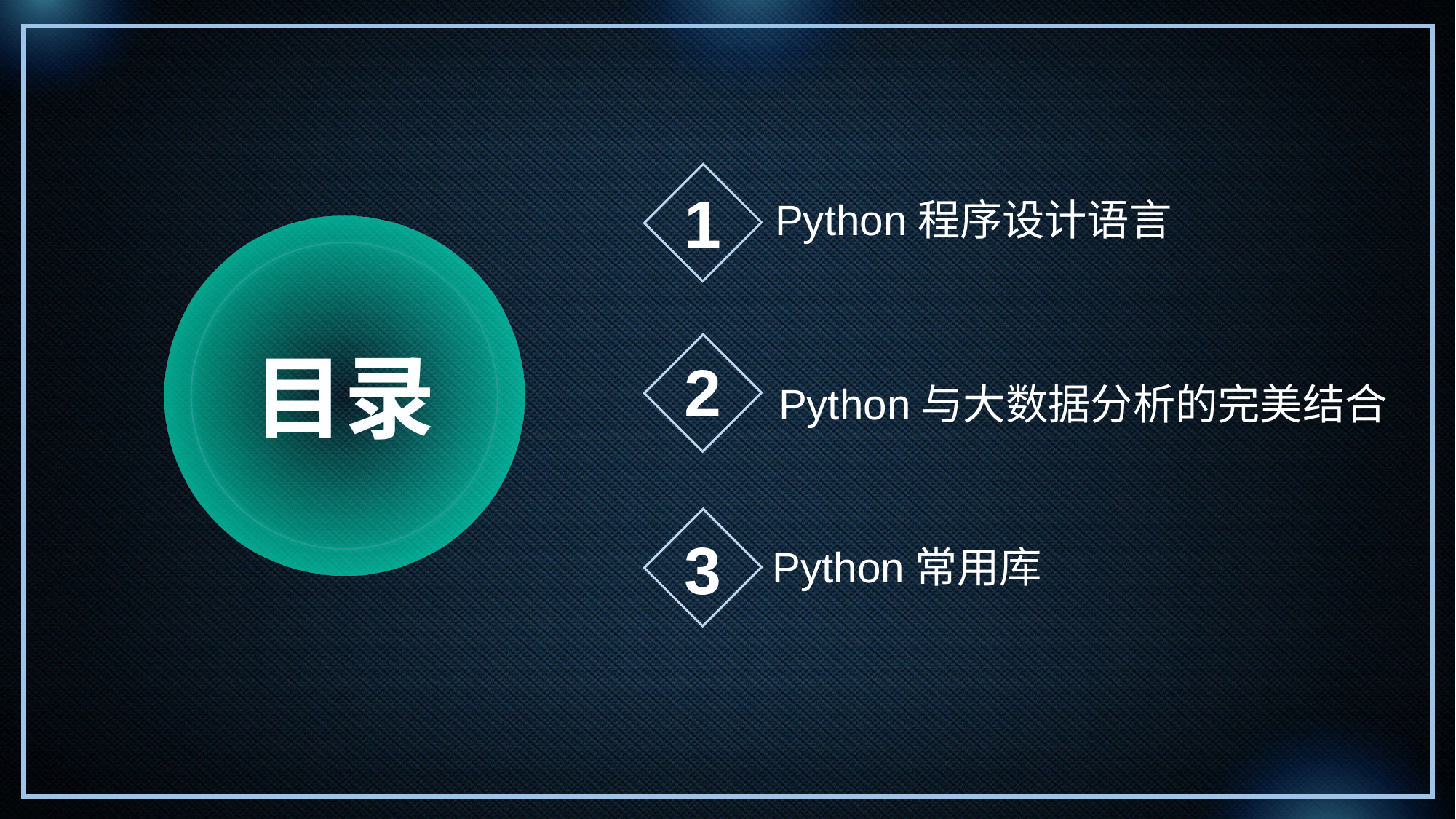

1

Python程序设计语言

目录
2
Python与大数据分析的完美结合

3

Python常用库